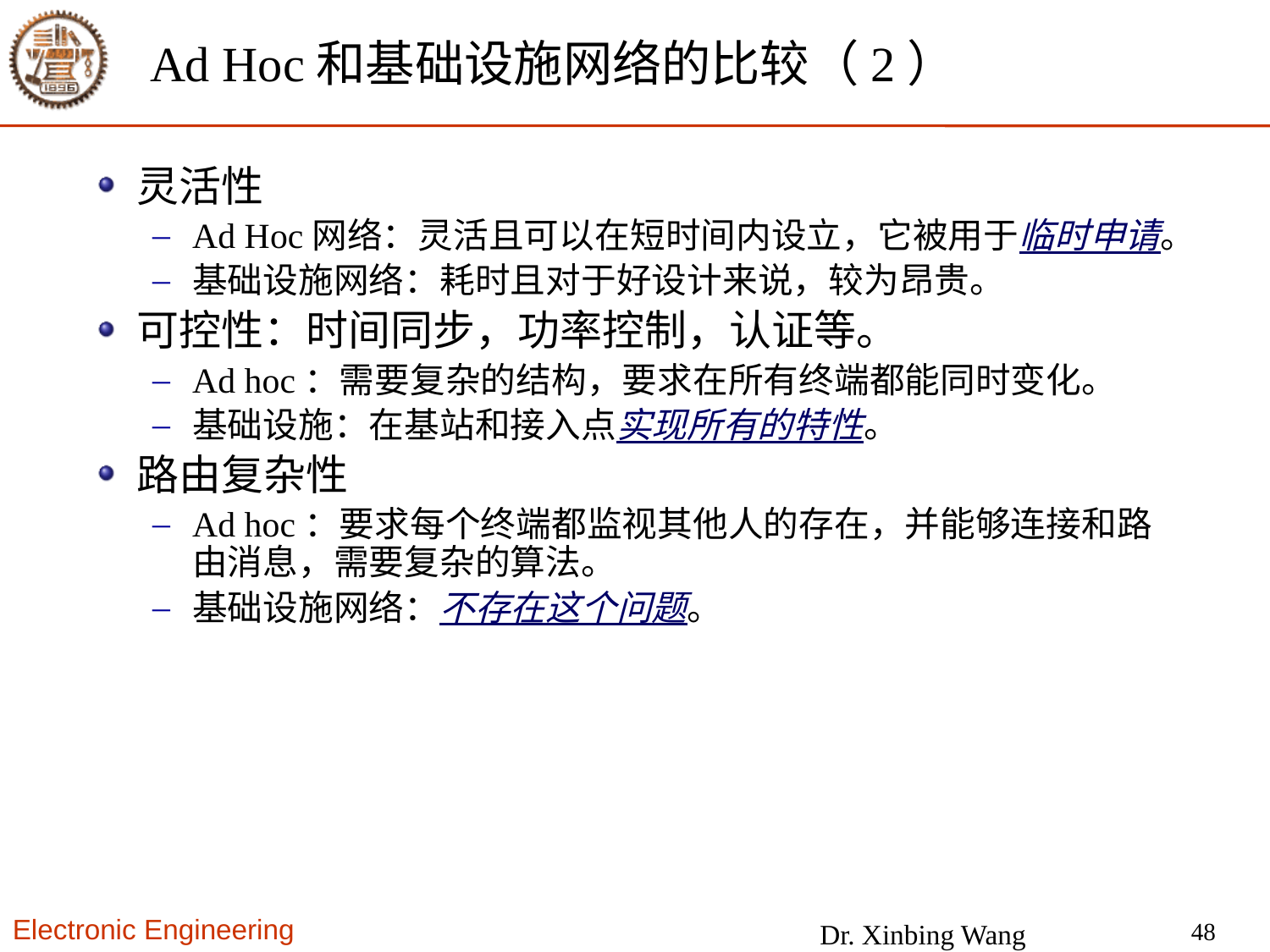

# Ad Hoc和基础设施网络的比较（2）
灵活性
Ad Hoc网络：灵活且可以在短时间内设立，它被用于临时申请。
基础设施网络：耗时且对于好设计来说，较为昂贵。
可控性：时间同步，功率控制，认证等。
Ad hoc：需要复杂的结构，要求在所有终端都能同时变化。
基础设施：在基站和接入点实现所有的特性。
路由复杂性
Ad hoc：要求每个终端都监视其他人的存在，并能够连接和路由消息，需要复杂的算法。
基础设施网络：不存在这个问题。
48
Dr. Xinbing Wang